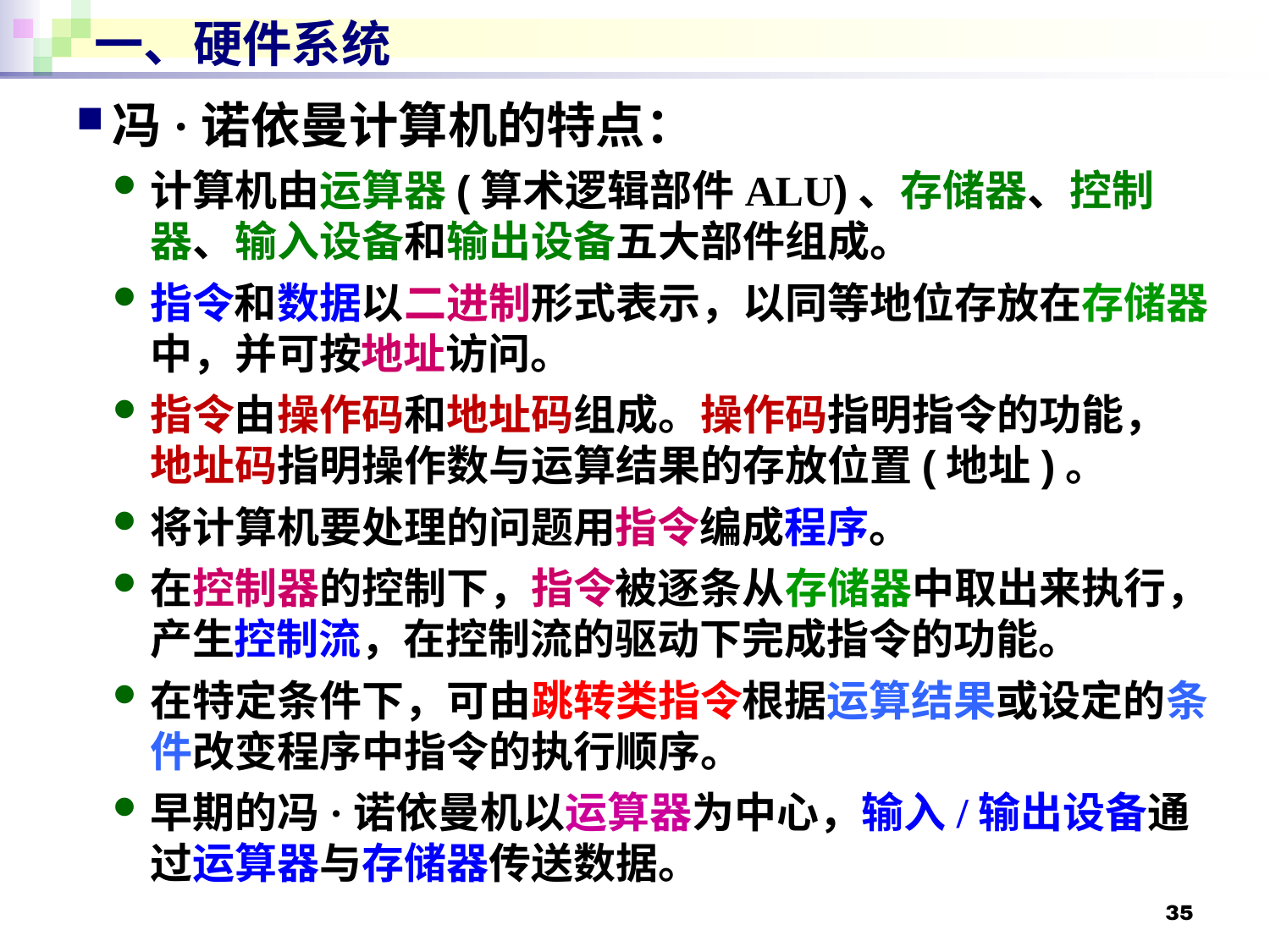

# 一、硬件系统
冯·诺依曼计算机的特点：
计算机由运算器(算术逻辑部件ALU)、存储器、控制器、输入设备和输出设备五大部件组成。
指令和数据以二进制形式表示，以同等地位存放在存储器中，并可按地址访问。
指令由操作码和地址码组成。操作码指明指令的功能，
地址码指明操作数与运算结果的存放位置(地址)。
将计算机要处理的问题用指令编成程序。
在控制器的控制下，指令被逐条从存储器中取出来执行，产生控制流，在控制流的驱动下完成指令的功能。
在特定条件下，可由跳转类指令根据运算结果或设定的条件改变程序中指令的执行顺序。
早期的冯·诺依曼机以运算器为中心，输入/输出设备通过运算器与存储器传送数据。
35